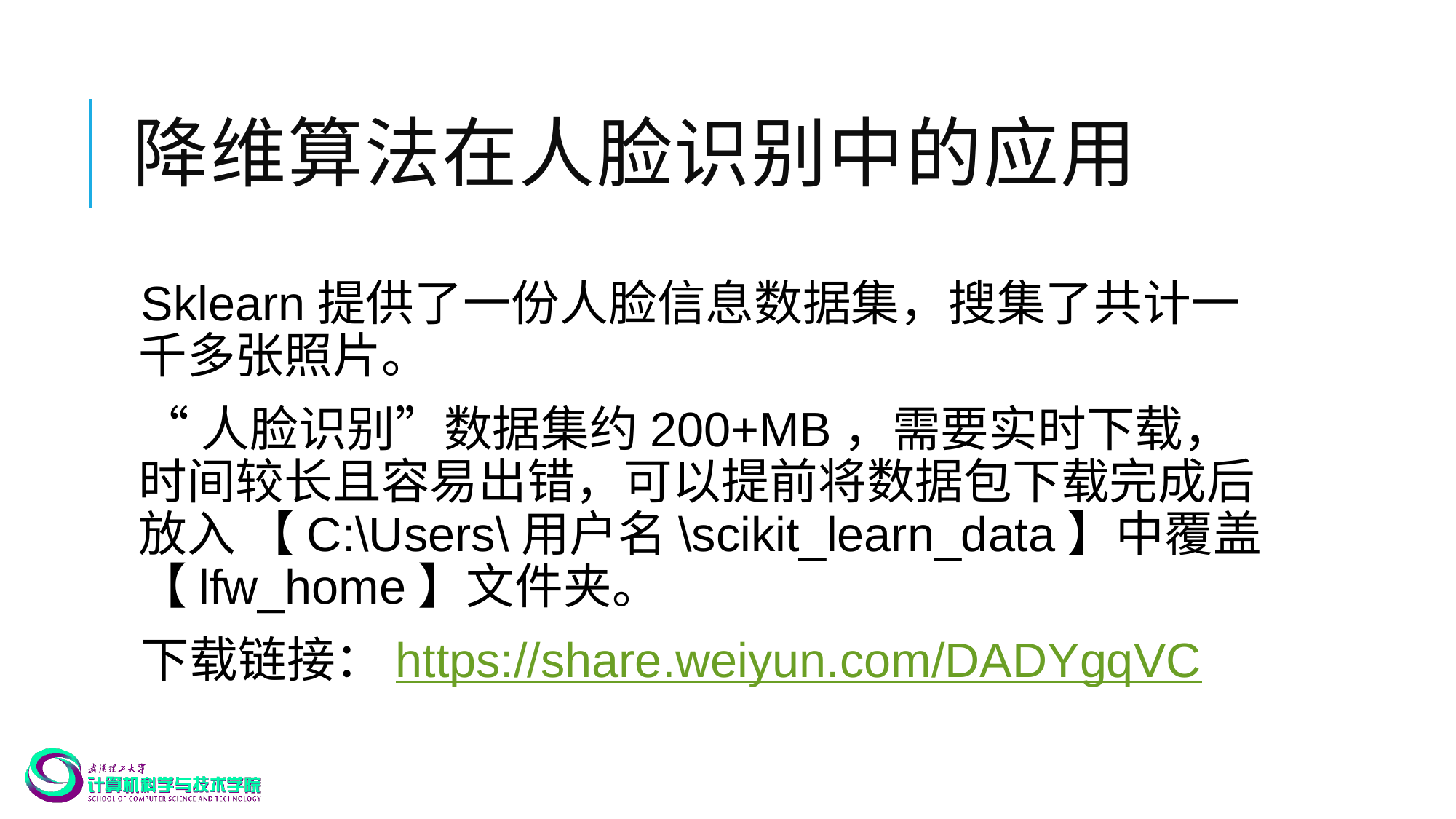

# 降维算法在人脸识别中的应用
Sklearn提供了一份人脸信息数据集，搜集了共计一千多张照片。
“人脸识别”数据集约200+MB，需要实时下载，时间较长且容易出错，可以提前将数据包下载完成后放入 【C:\Users\用户名\scikit_learn_data】中覆盖 【lfw_home】文件夹。
下载链接：https://share.weiyun.com/DADYgqVC